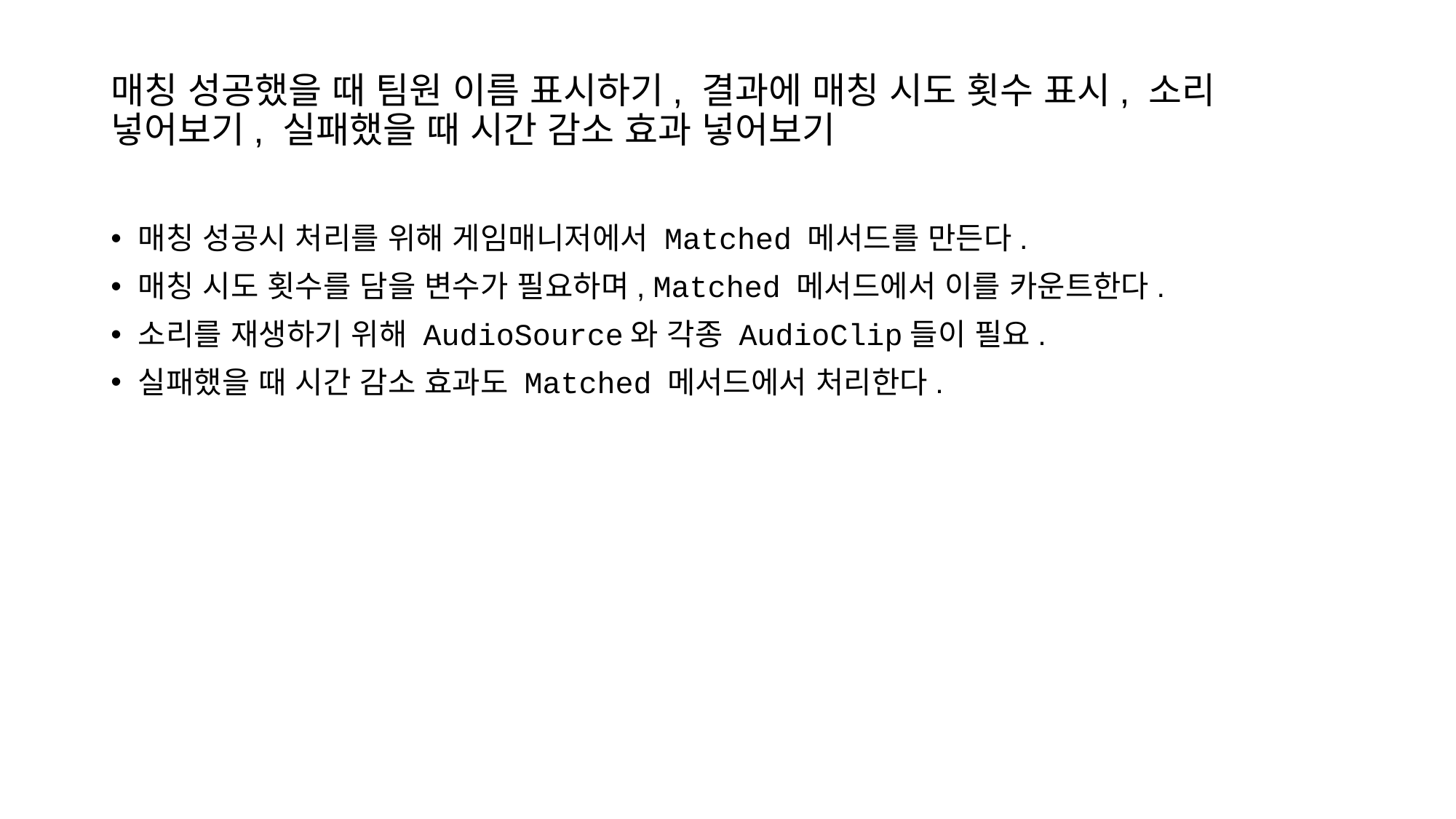

# 매칭 성공했을 때 팀원 이름 표시하기, 결과에 매칭 시도 횟수 표시, 소리 넣어보기, 실패했을 때 시간 감소 효과 넣어보기
매칭 성공시 처리를 위해 게임매니저에서 Matched 메서드를 만든다.
매칭 시도 횟수를 담을 변수가 필요하며, Matched 메서드에서 이를 카운트한다.
소리를 재생하기 위해 AudioSource와 각종 AudioClip들이 필요.
실패했을 때 시간 감소 효과도 Matched 메서드에서 처리한다.